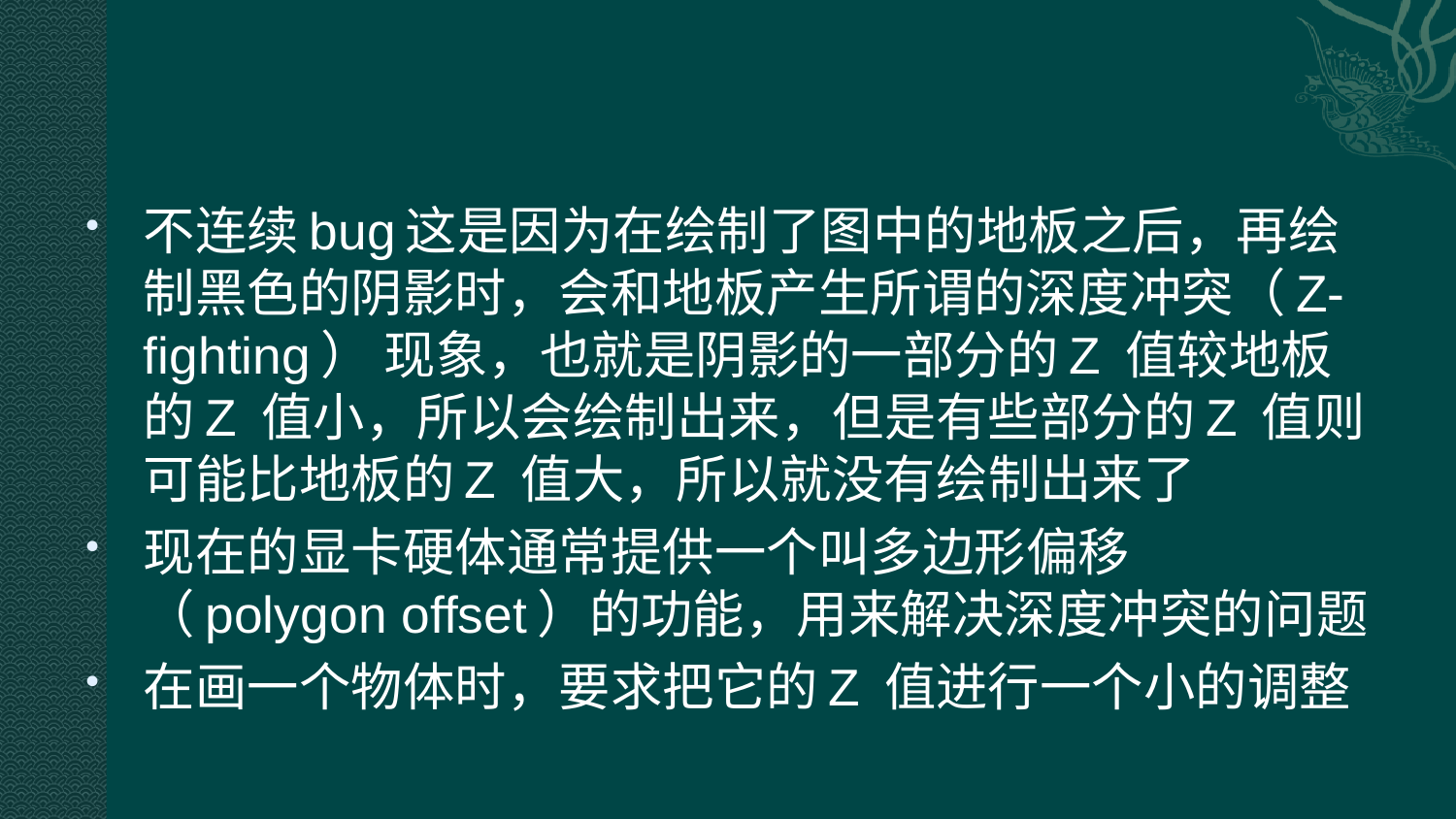

#
不连续bug这是因为在绘制了图中的地板之后，再绘制黑色的阴影时，会和地板产生所谓的深度冲突（Z-fighting） 现象，也就是阴影的一部分的Z 值较地板的Z 值小，所以会绘制出来，但是有些部分的Z 值则可能比地板的Z 值大，所以就没有绘制出来了
现在的显卡硬体通常提供一个叫多边形偏移（polygon offset）的功能，用来解决深度冲突的问题
在画一个物体时，要求把它的Z 值进行一个小的调整